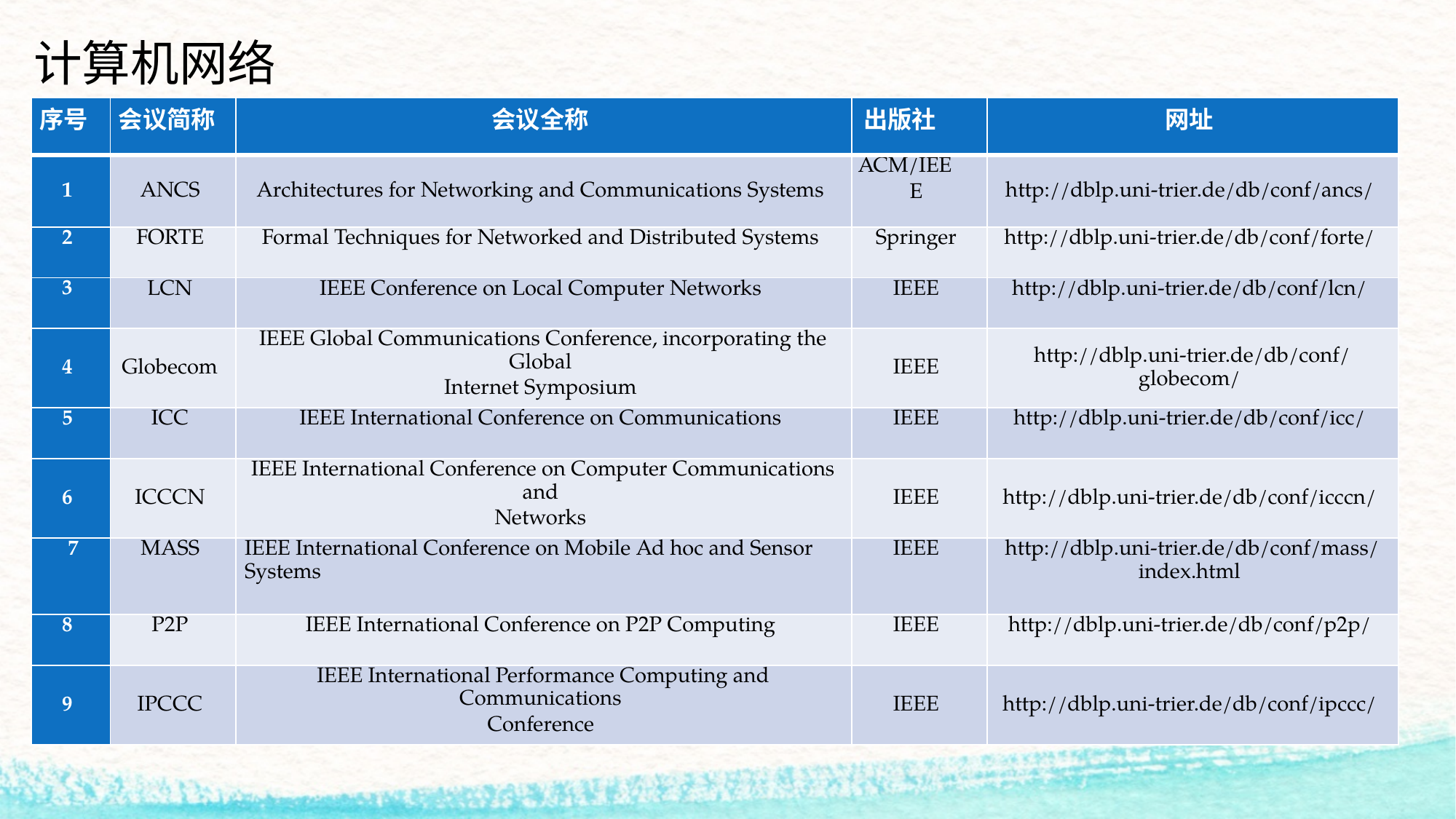

# 计算机网络
| 序号 | 会议简称 | 会议全称 | 出版社 | 网址 |
| --- | --- | --- | --- | --- |
| 1 | ANCS | Architectures for Networking and Communications Systems | ACM/IEE E | http://dblp.uni-trier.de/db/conf/ancs/ |
| 2 | FORTE | Formal Techniques for Networked and Distributed Systems | Springer | http://dblp.uni-trier.de/db/conf/forte/ |
| 3 | LCN | IEEE Conference on Local Computer Networks | IEEE | http://dblp.uni-trier.de/db/conf/lcn/ |
| 4 | Globecom | IEEE Global Communications Conference, incorporating the Global Internet Symposium | IEEE | http://dblp.uni-trier.de/db/conf/globecom/ |
| 5 | ICC | IEEE International Conference on Communications | IEEE | http://dblp.uni-trier.de/db/conf/icc/ |
| 6 | ICCCN | IEEE International Conference on Computer Communications and Networks | IEEE | http://dblp.uni-trier.de/db/conf/icccn/ |
| 7 | MASS | IEEE International Conference on Mobile Ad hoc and Sensor Systems | IEEE | http://dblp.uni-trier.de/db/conf/mass/index.html |
| 8 | P2P | IEEE International Conference on P2P Computing | IEEE | http://dblp.uni-trier.de/db/conf/p2p/ |
| 9 | IPCCC | IEEE International Performance Computing and Communications Conference | IEEE | http://dblp.uni-trier.de/db/conf/ipccc/ |